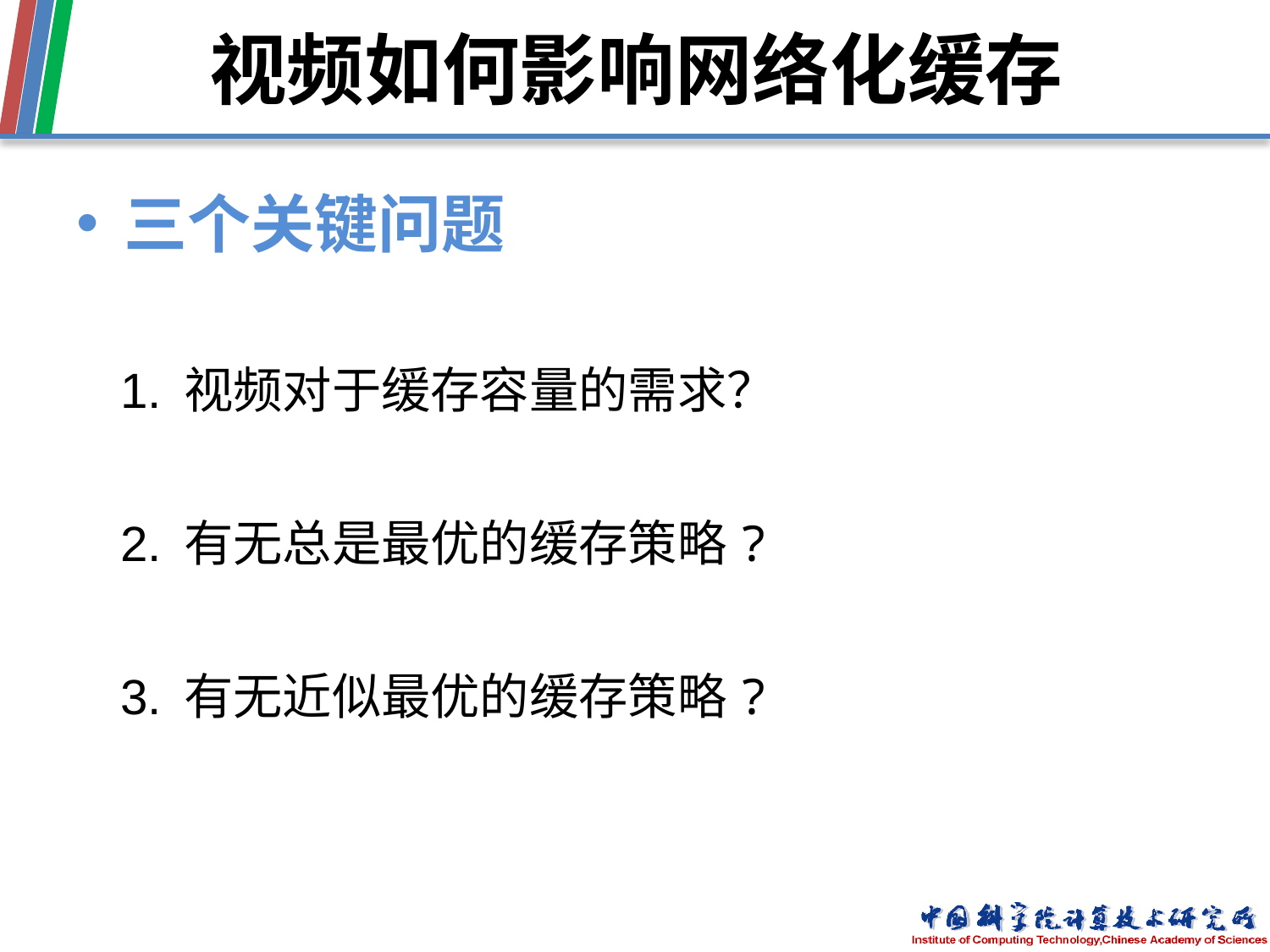

# 视频如何影响网络化缓存
三个关键问题

视频对于缓存容量的需求？

有无总是最优的缓存策略?

有无近似最优的缓存策略?